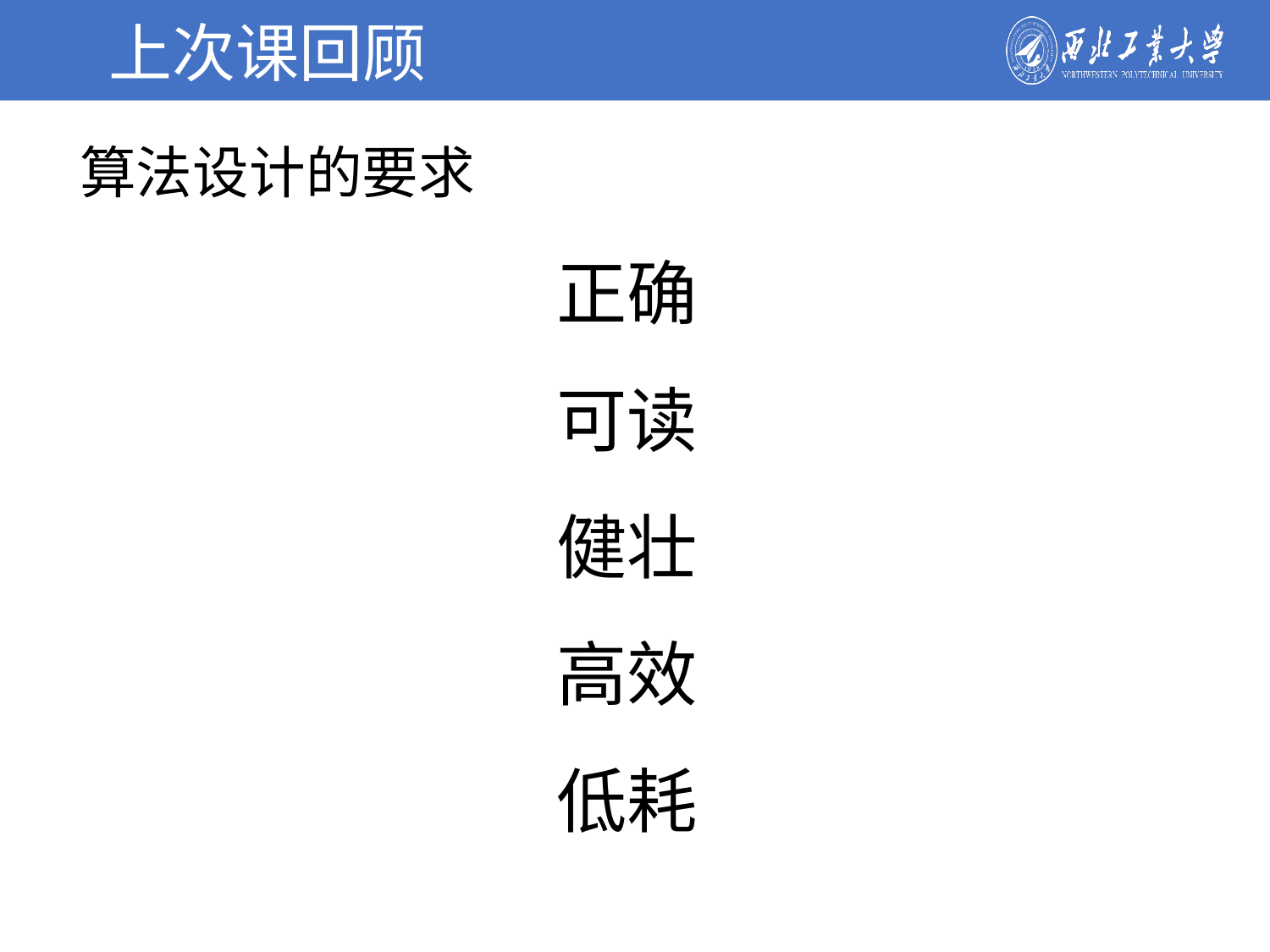

上次课回顾
学校简介
算法设计的要求
正确
可读
健壮
高效
低耗

8